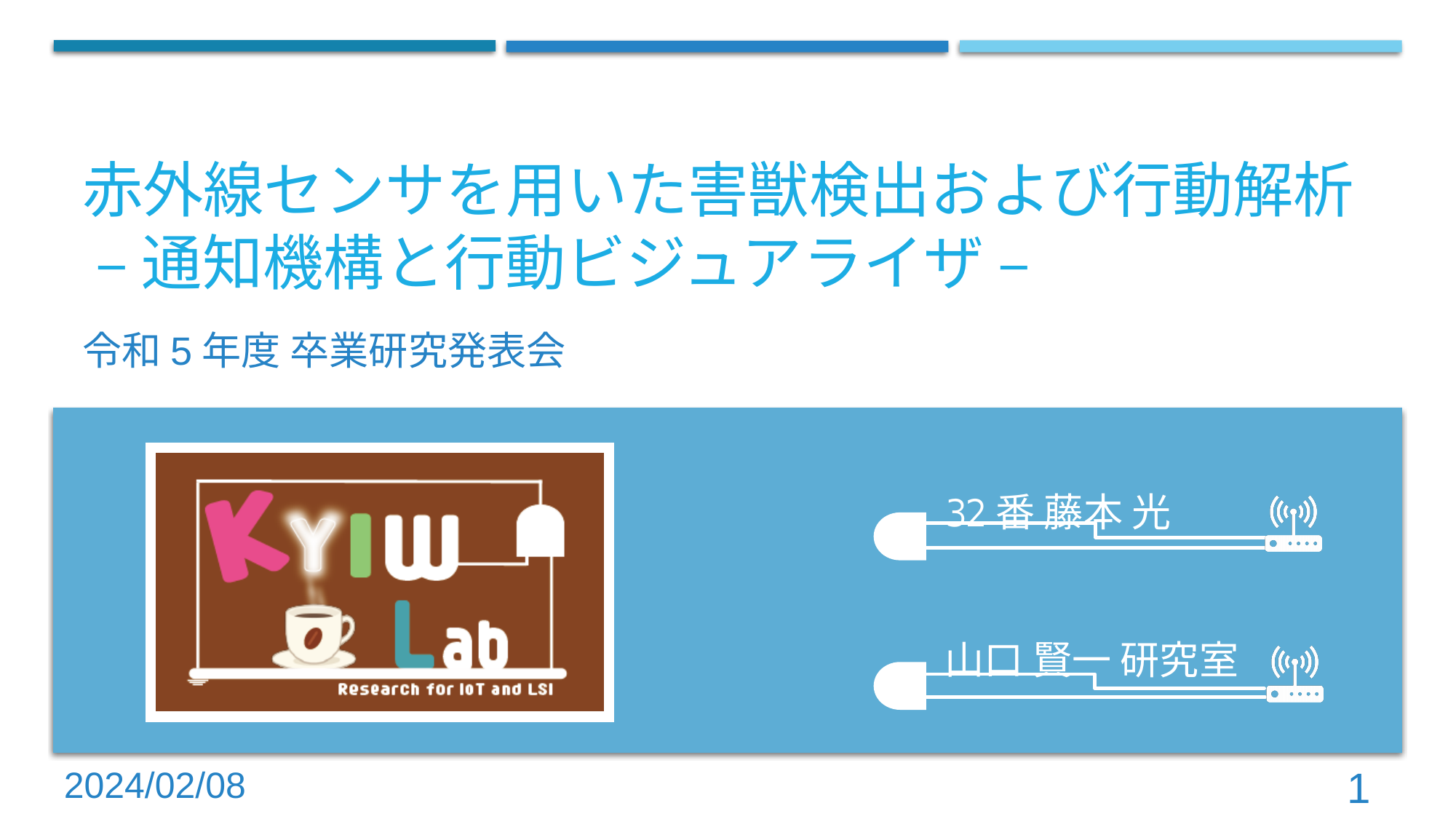

# 赤外線センサを用いた害獣検出および行動解析 – 通知機構と行動ビジュアライザ –
32番 藤本 光
山口 賢一 研究室
1